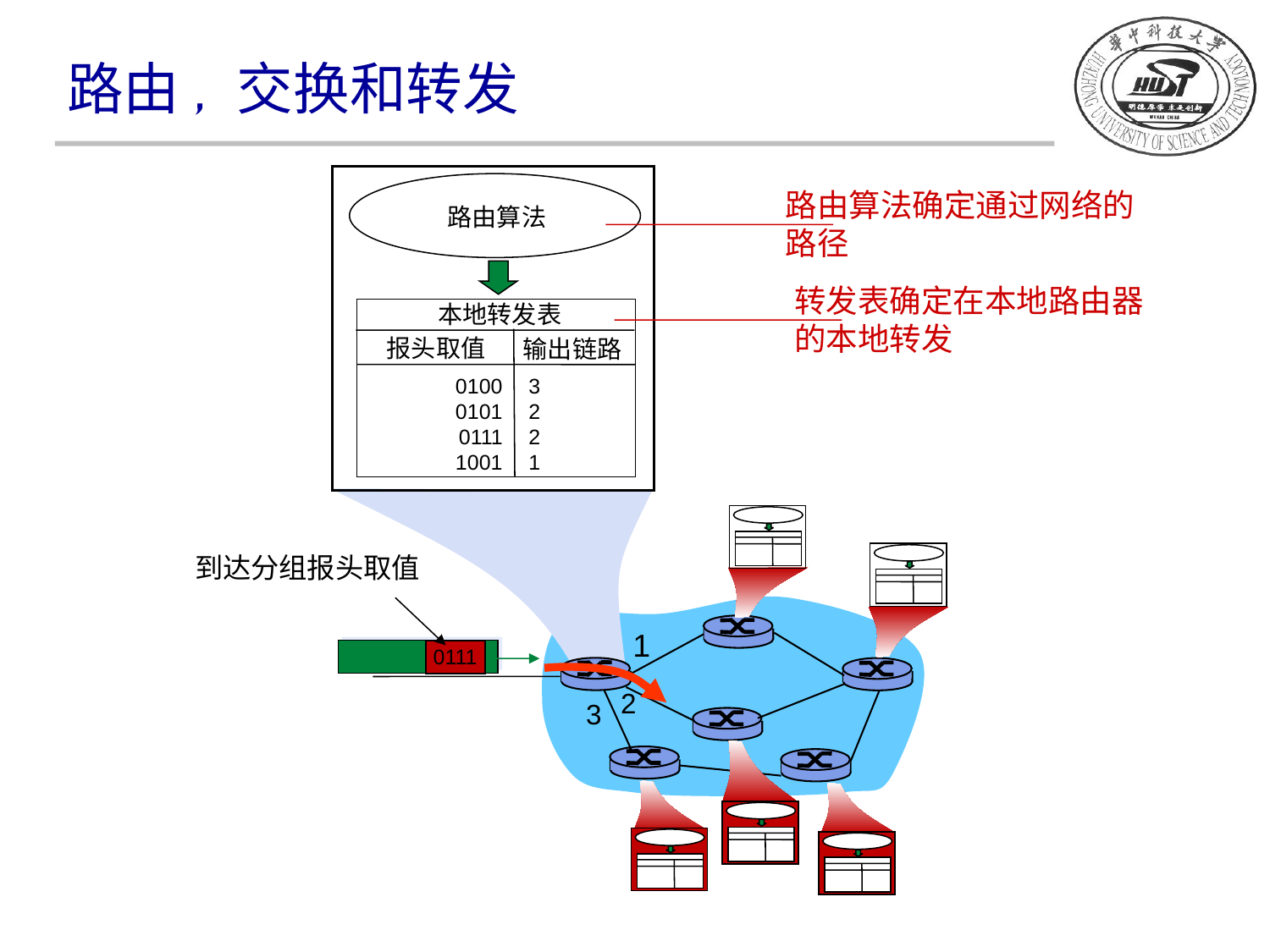

路由, 交换和转发

路由算法

本地转发表

报头取值
输出链路

0100
0101
0111
1001
3
2
2
1

到达分组报头取值

1

0111

2

3

路由算法确定通过网络的
路径

转发表确定在本地路由器
的本地转发